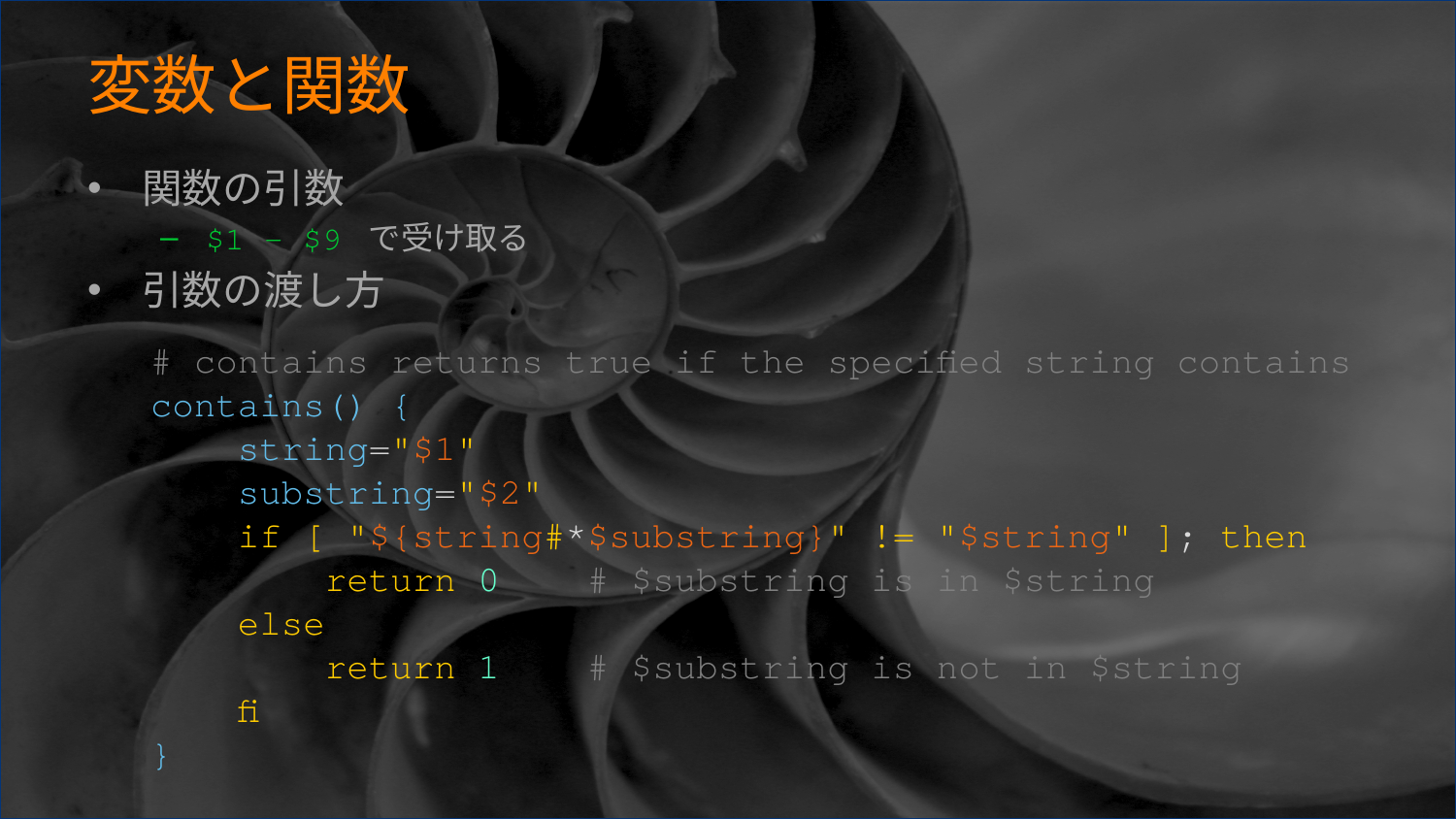

# 変数と関数
関数の引数
$1 - $9 で受け取る
引数の渡し方
# contains returns true if the specified string contains
contains() {
    string="$1"
    substring="$2"
    if [ "${string#*$substring}" != "$string" ]; then
        return 0    # $substring is in $string
    else
        return 1    # $substring is not in $string
    fi
}